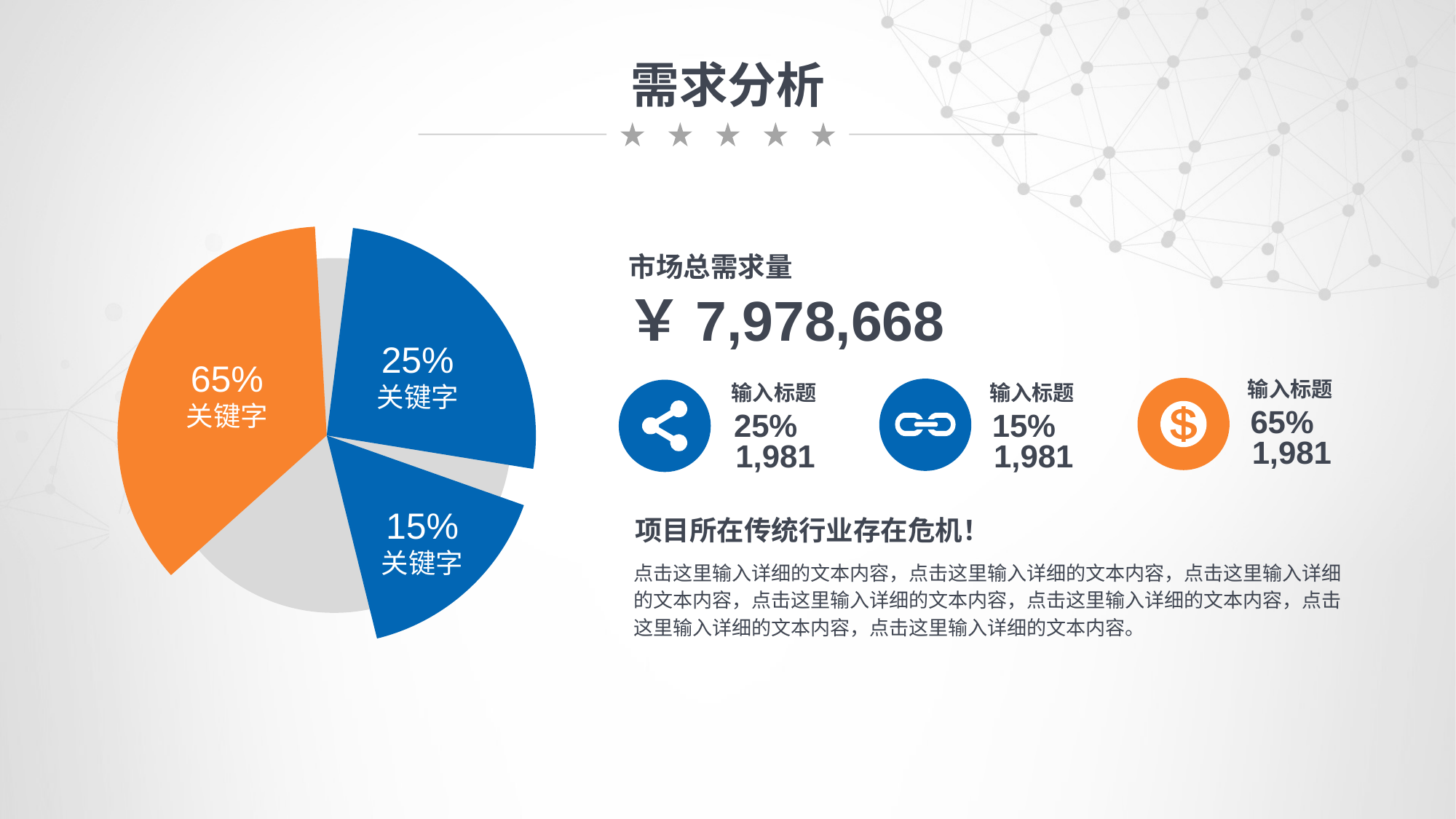

需求分析

65%
关键字

15%
关键字

25%
关键字
市场总需求量

￥7,978,668
输入标题
65%
1,981

输入标题
15%
1,981

输入标题
25%
1,981
项目产生的背景
项目所在传统行业存在危机！
点击这里输入详细的文本内容，点击这里输入详细的文本内容，点击这里输入详细的文本内容，点击这里输入详细的文本内容，点击这里输入详细的文本内容，点击这里输入详细的文本内容，点击这里输入详细的文本内容。